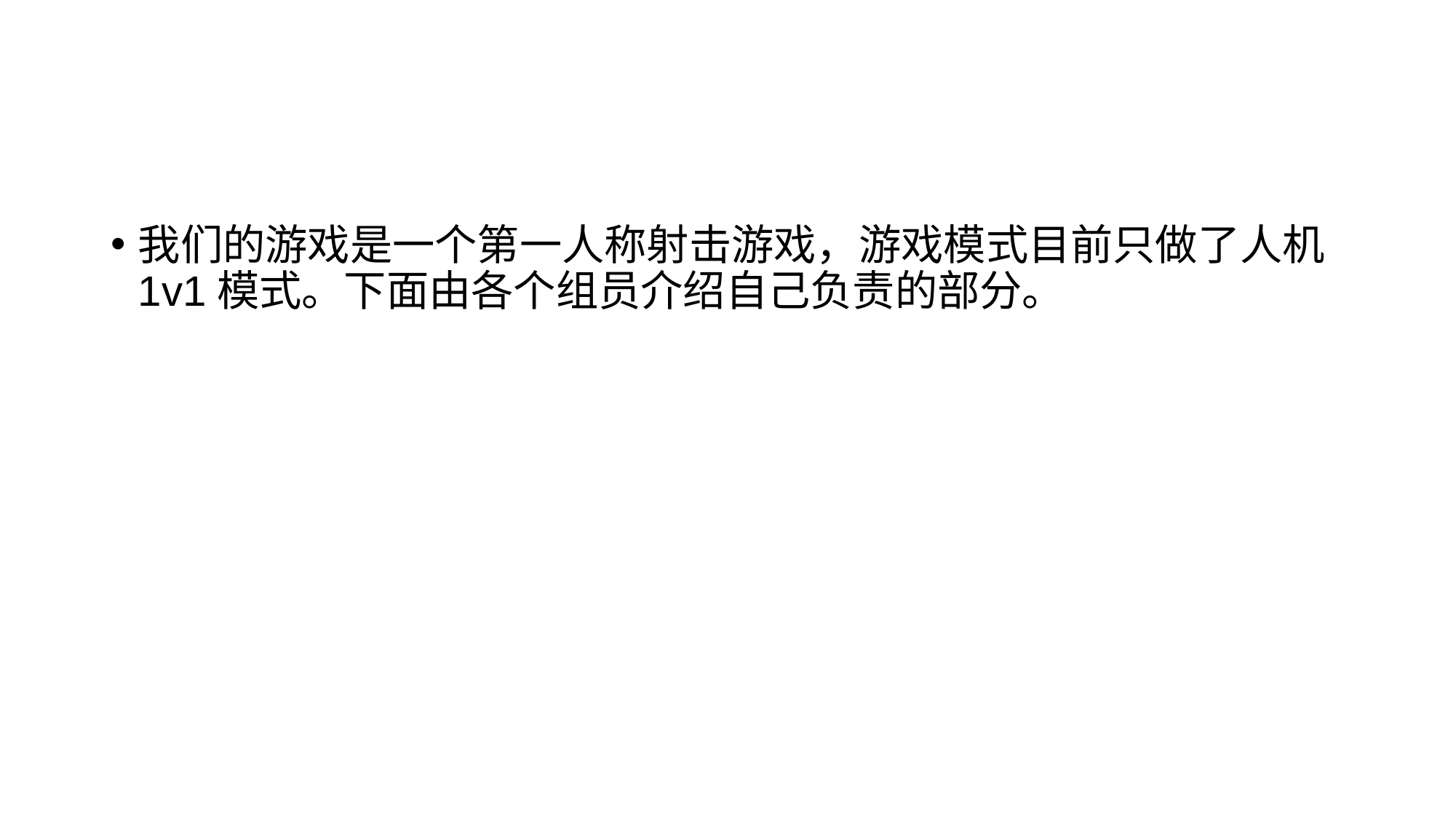

我们的游戏是一个第一人称射击游戏，游戏模式目前只做了人机1v1模式。下面由各个组员介绍自己负责的部分。